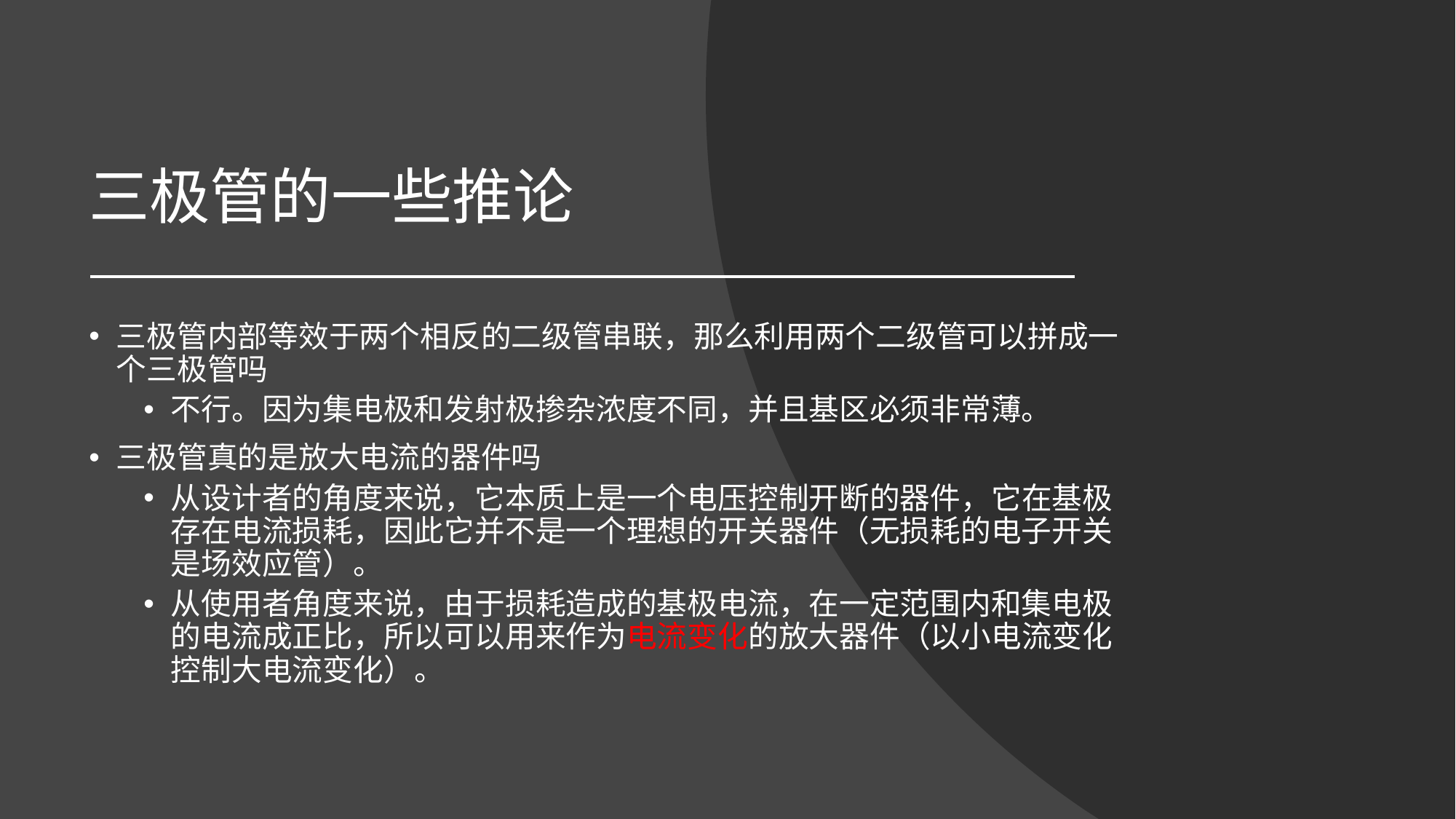

# 三极管的一些推论
三极管内部等效于两个相反的二级管串联，那么利用两个二级管可以拼成一个三极管吗
不行。因为集电极和发射极掺杂浓度不同，并且基区必须非常薄。
三极管真的是放大电流的器件吗
从设计者的角度来说，它本质上是一个电压控制开断的器件，它在基极存在电流损耗，因此它并不是一个理想的开关器件（无损耗的电子开关是场效应管）。
从使用者角度来说，由于损耗造成的基极电流，在一定范围内和集电极的电流成正比，所以可以用来作为电流变化的放大器件（以小电流变化控制大电流变化）。